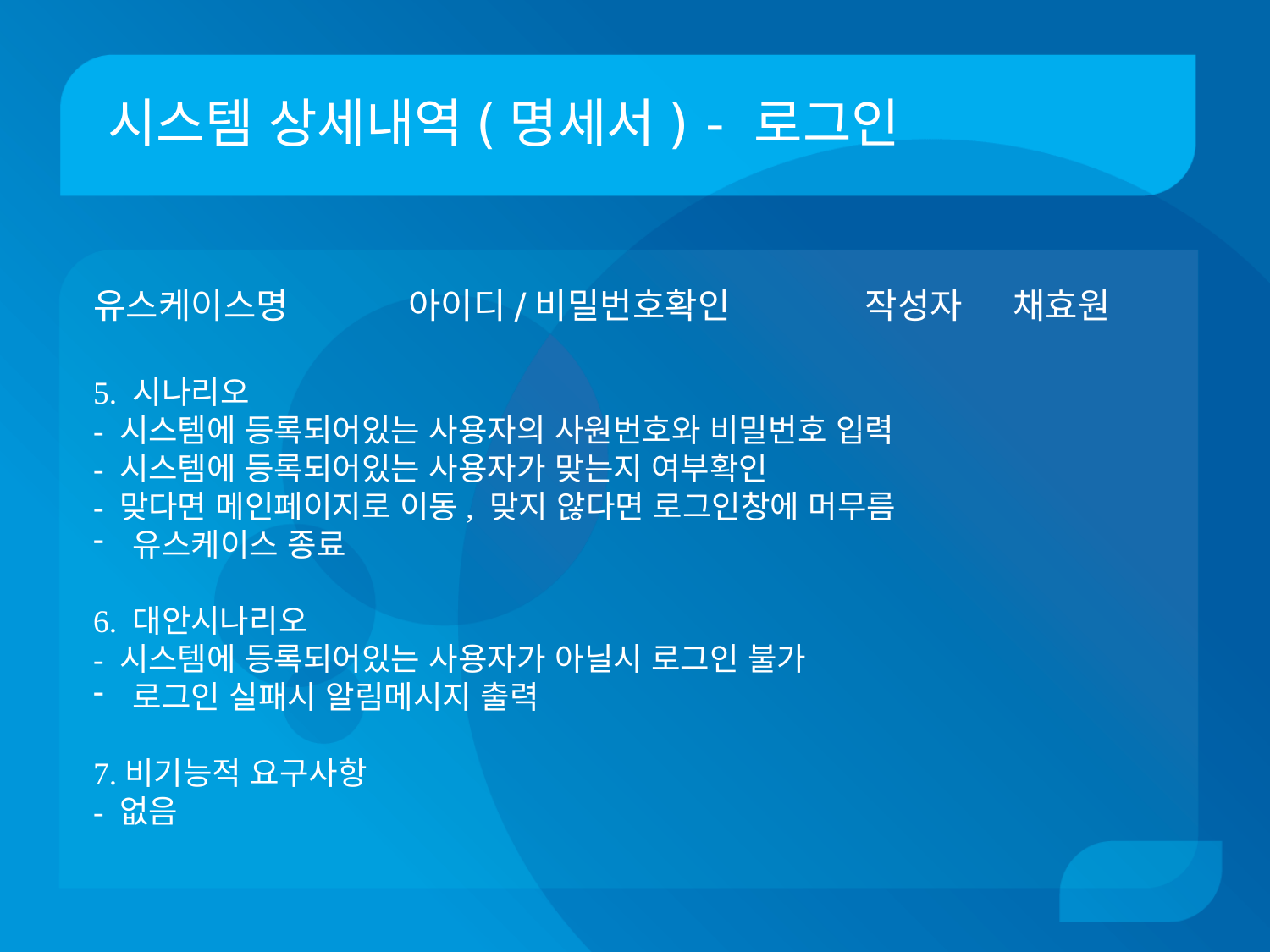

# 시스템 상세내역(명세서) - 로그인
유스케이스명            아이디/비밀번호확인 	 작성자     채효원
5. 시나리오
- 시스템에 등록되어있는 사용자의 사원번호와 비밀번호 입력
- 시스템에 등록되어있는 사용자가 맞는지 여부확인
- 맞다면 메인페이지로 이동, 맞지 않다면 로그인창에 머무름
유스케이스 종료

6. 대안시나리오
- 시스템에 등록되어있는 사용자가 아닐시 로그인 불가
로그인 실패시 알림메시지 출력

7.비기능적 요구사항
- 없음